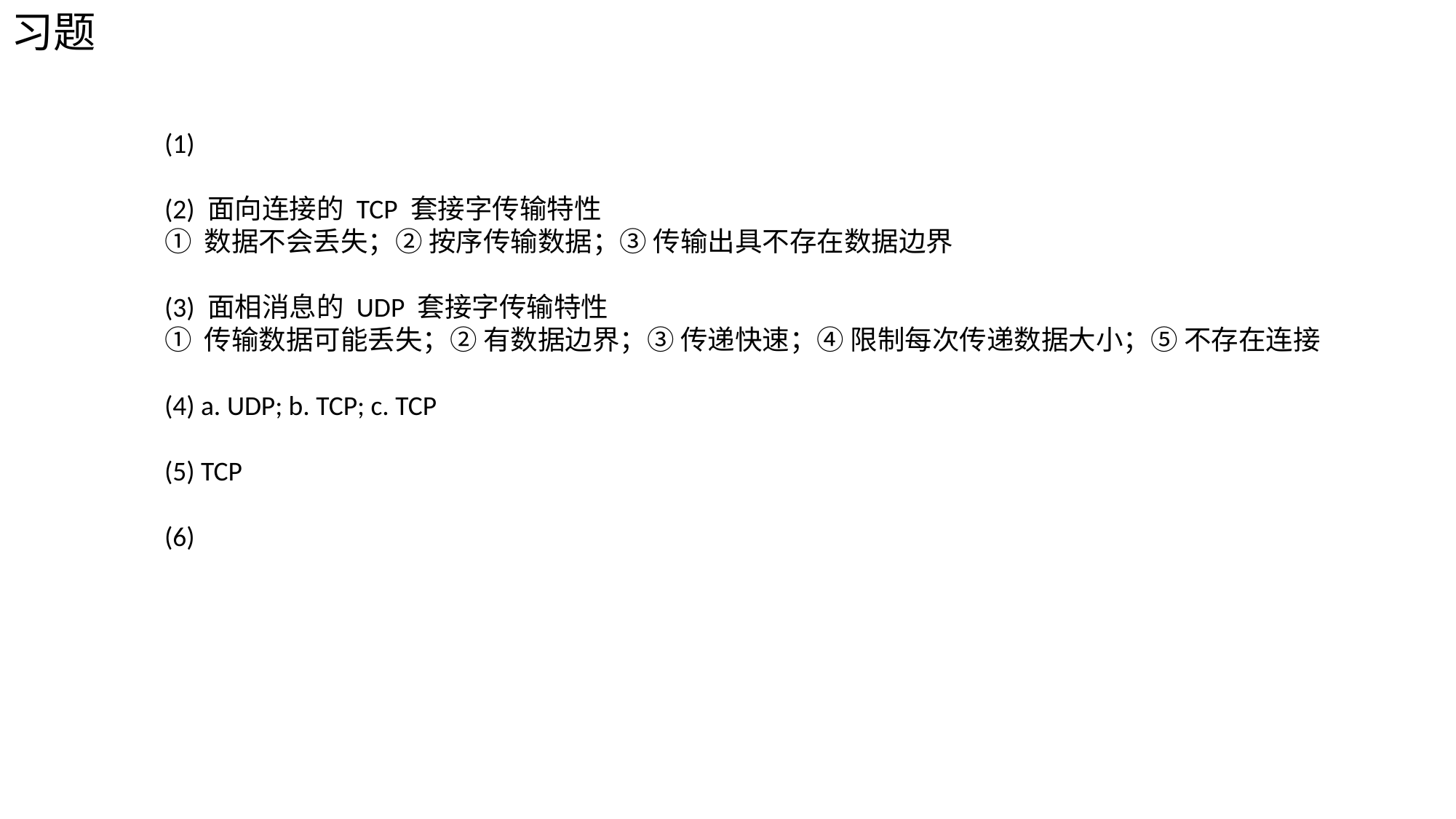

习题

(1)

(2) 面向连接的 TCP 套接字传输特性
① 数据不会丢失；② 按序传输数据；③ 传输出具不存在数据边界

(3) 面相消息的 UDP 套接字传输特性
① 传输数据可能丢失；② 有数据边界；③ 传递快速；④ 限制每次传递数据大小；⑤ 不存在连接

(4) a. UDP; b. TCP; c. TCP

(5) TCP

(6)